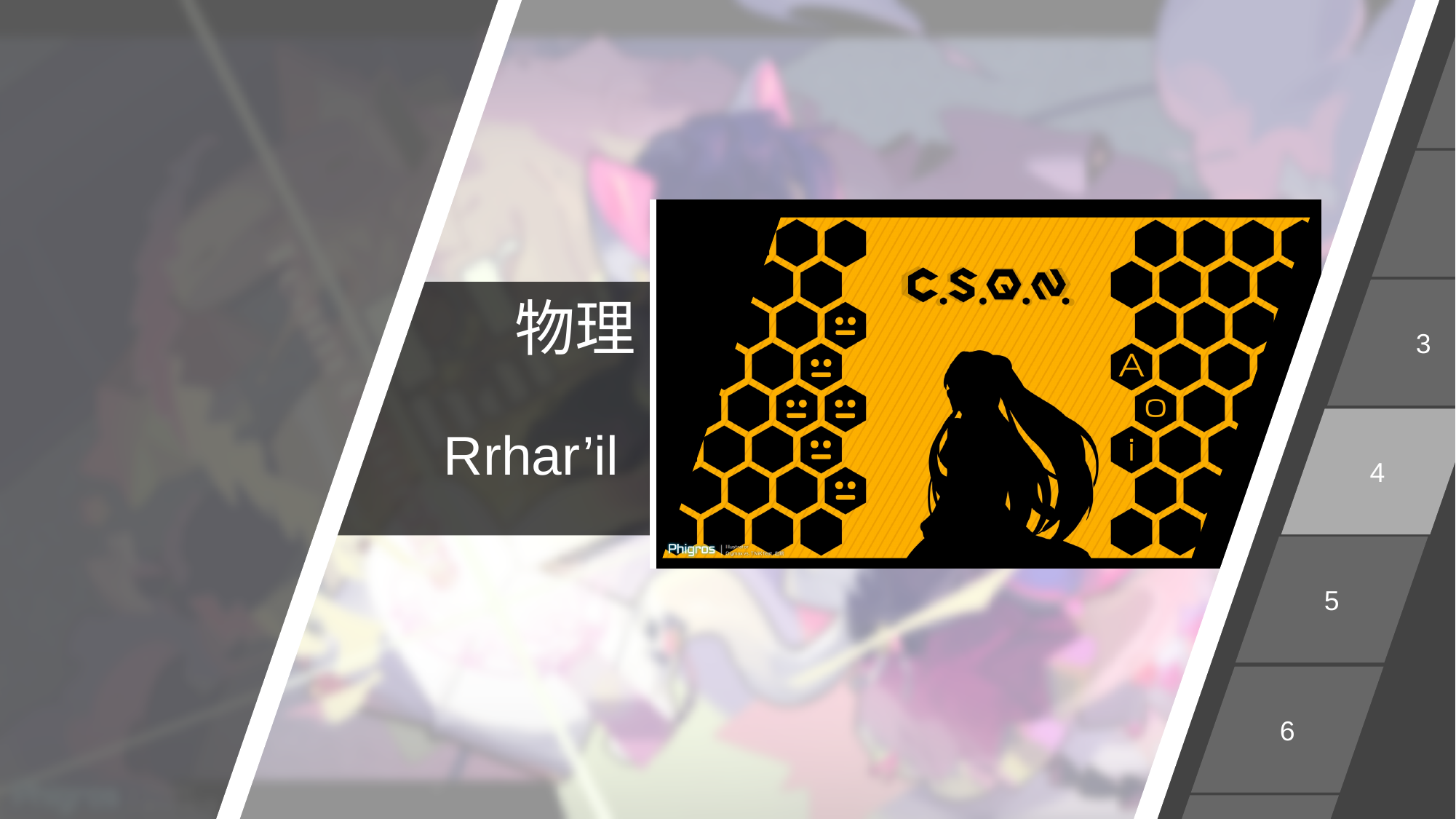

1
2

3
物理
Rrhar’il

4
5
6
7